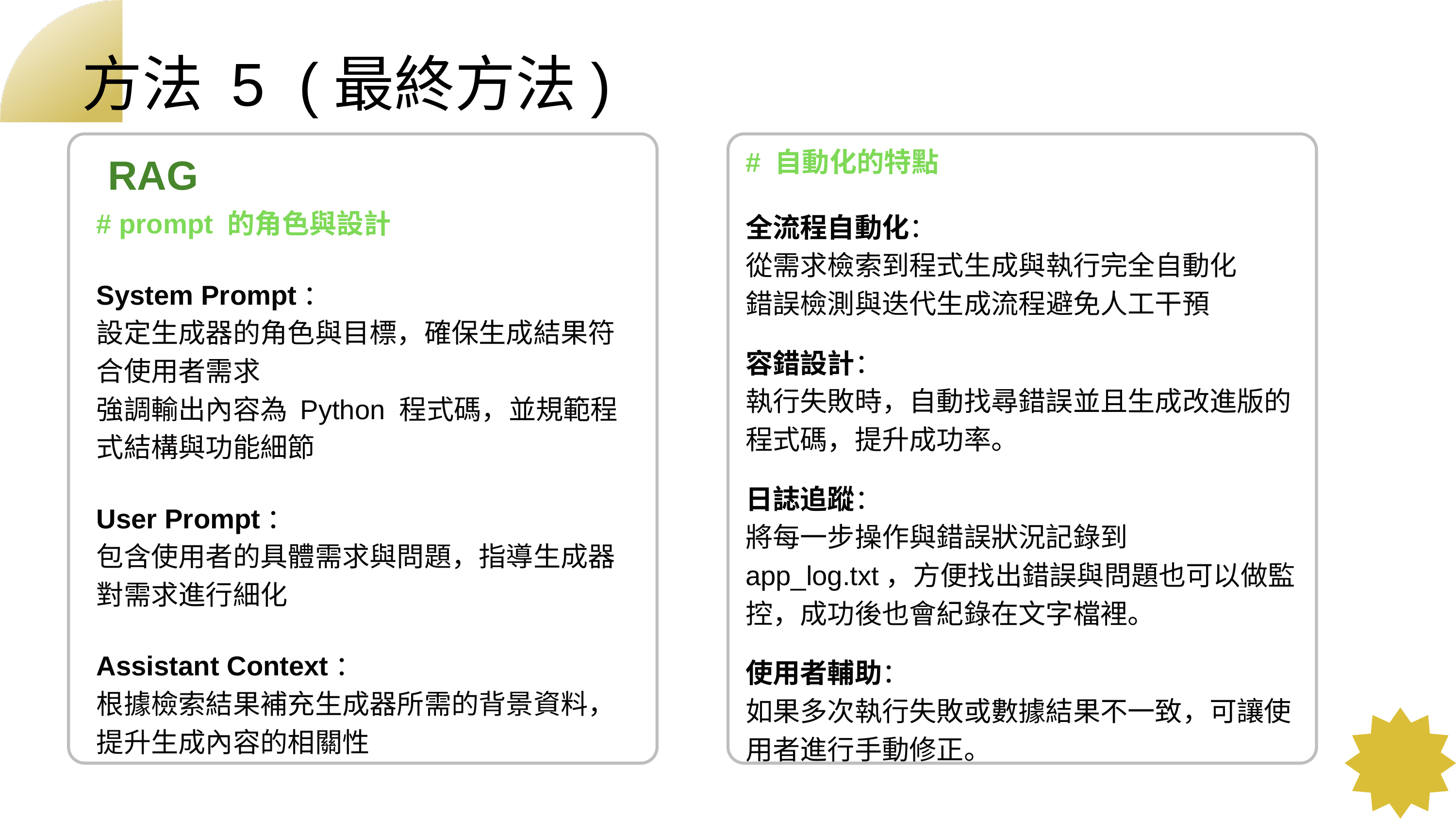

方法 5  (最終方法)

 RAG
# prompt 的角色與設計

System Prompt：
設定生成器的角色與目標，確保生成結果符合使用者需求
強調輸出內容為 Python 程式碼，並規範程式結構與功能細節

User Prompt：
包含使用者的具體需求與問題，指導生成器對需求進行細化

Assistant Context：
根據檢索結果補充生成器所需的背景資料，提升生成內容的相關性
# 自動化的特點

全流程自動化：
從需求檢索到程式生成與執行完全自動化
錯誤檢測與迭代生成流程避免人工干預

容錯設計：
執行失敗時，自動找尋錯誤並且生成改進版的程式碼，提升成功率。

日誌追蹤：
將每一步操作與錯誤狀況記錄到 app_log.txt，方便找出錯誤與問題也可以做監控，成功後也會紀錄在文字檔裡。

使用者輔助：
如果多次執行失敗或數據結果不一致，可讓使用者進行手動修正。